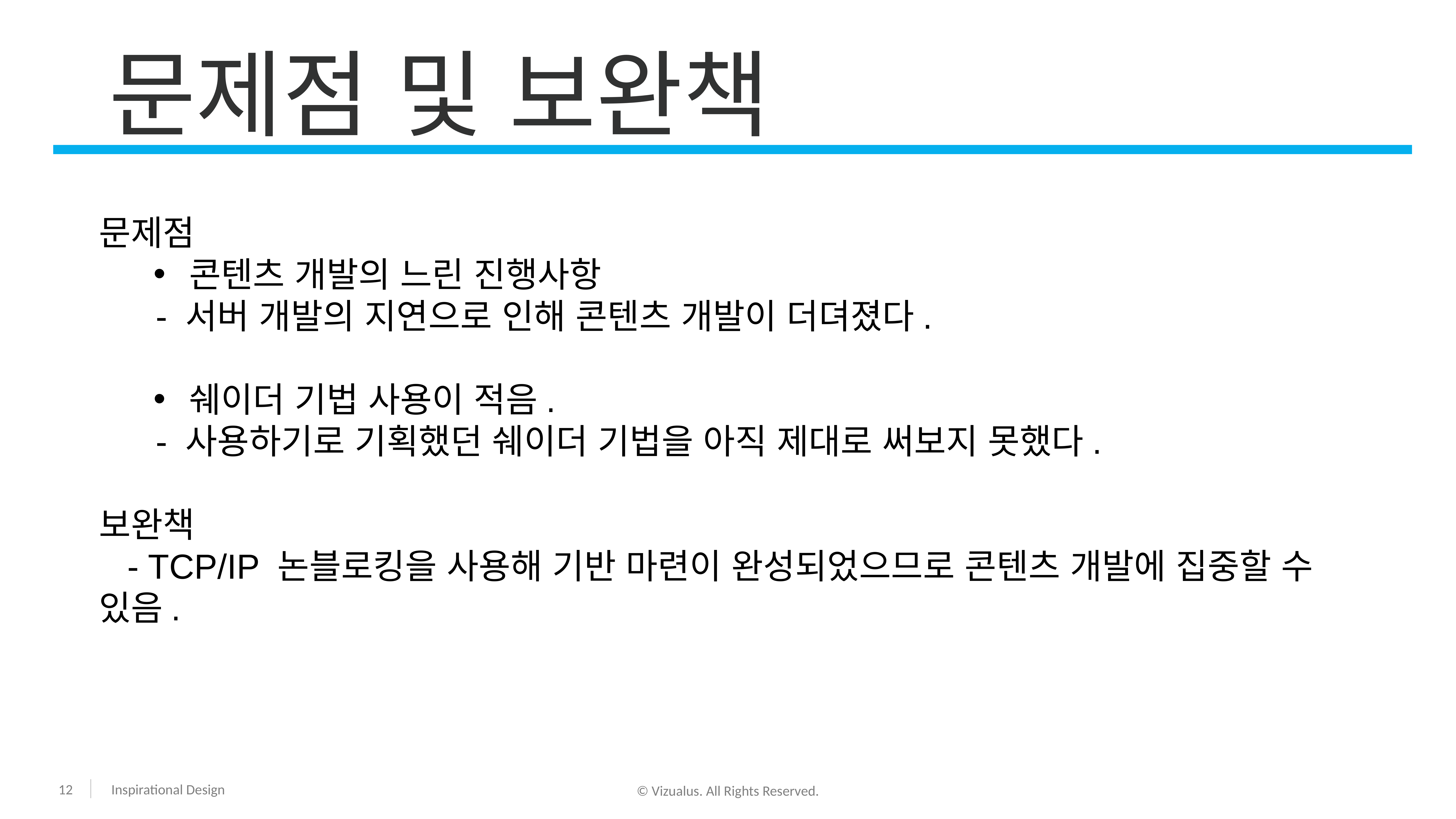

문제점 및 보완책

문제점
콘텐츠 개발의 느린 진행사항
   	- 서버 개발의 지연으로 인해 콘텐츠 개발이 더뎌졌다.

쉐이더 기법 사용이 적음.
   	- 사용하기로 기획했던 쉐이더 기법을 아직 제대로 써보지 못했다.

보완책
	- TCP/IP 논블로킹을 사용해 기반 마련이 완성되었으므로 콘텐츠 개발에 집중할 수 	있음.

12
© Vizualus. All Rights Reserved.